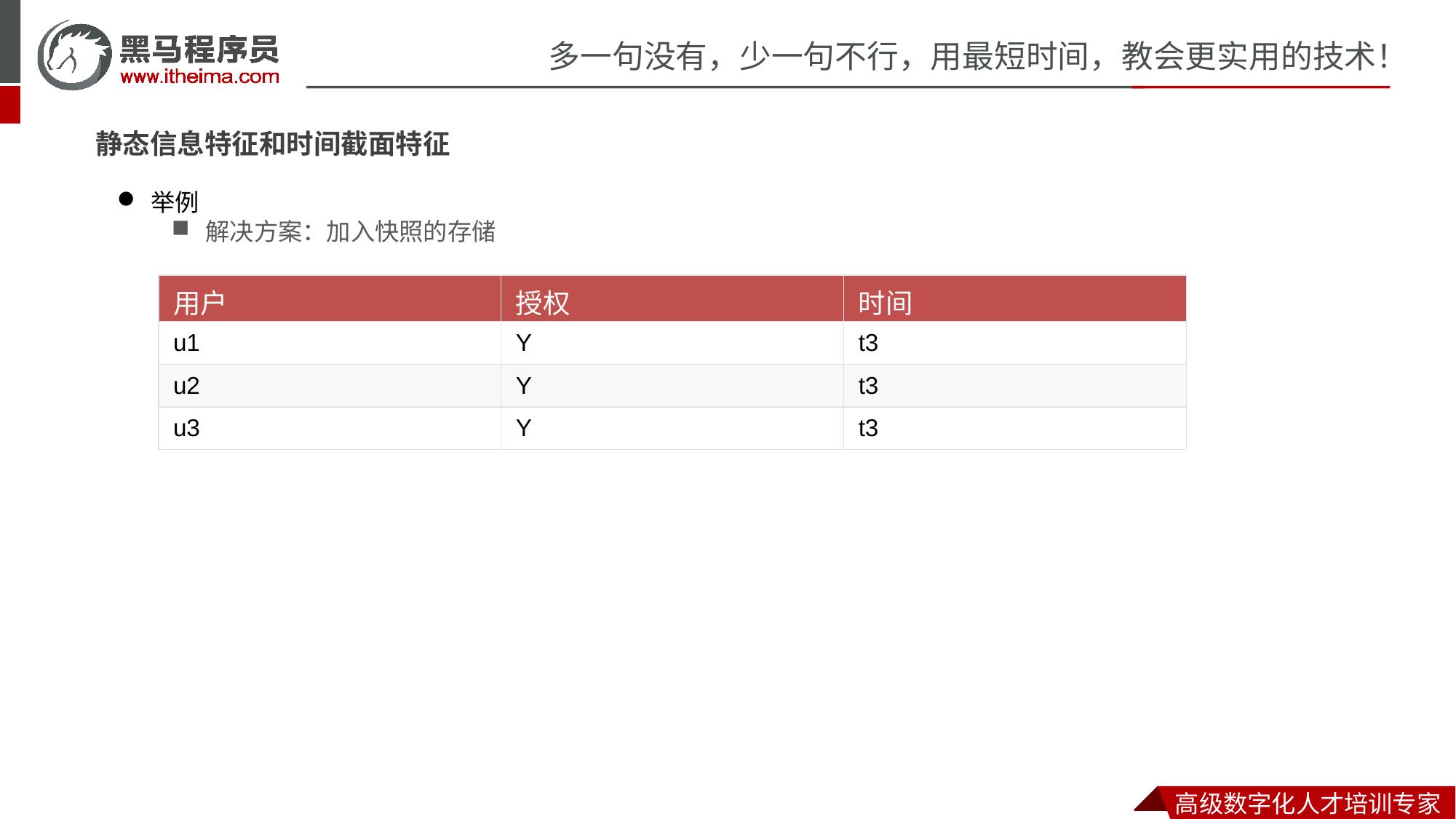

静态信息特征和时间截面特征
举例
解决方案：加入快照的存储
| 用户 | 授权 | 时间 |
| --- | --- | --- |
| u1 | Y | t3 |
| u2 | Y | t3 |
| u3 | Y | t3 |